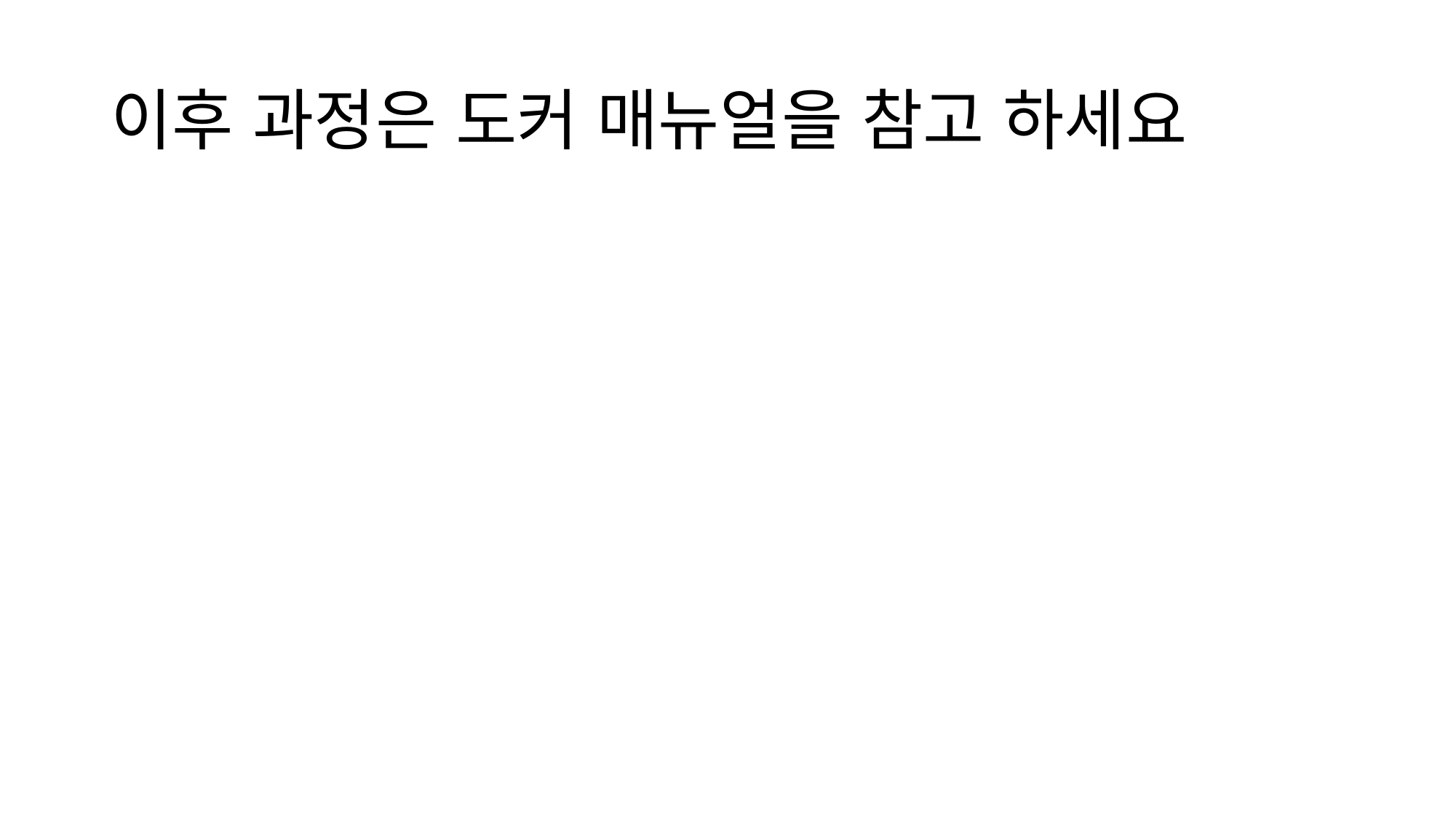

# 이후 과정은 도커 매뉴얼을 참고 하세요